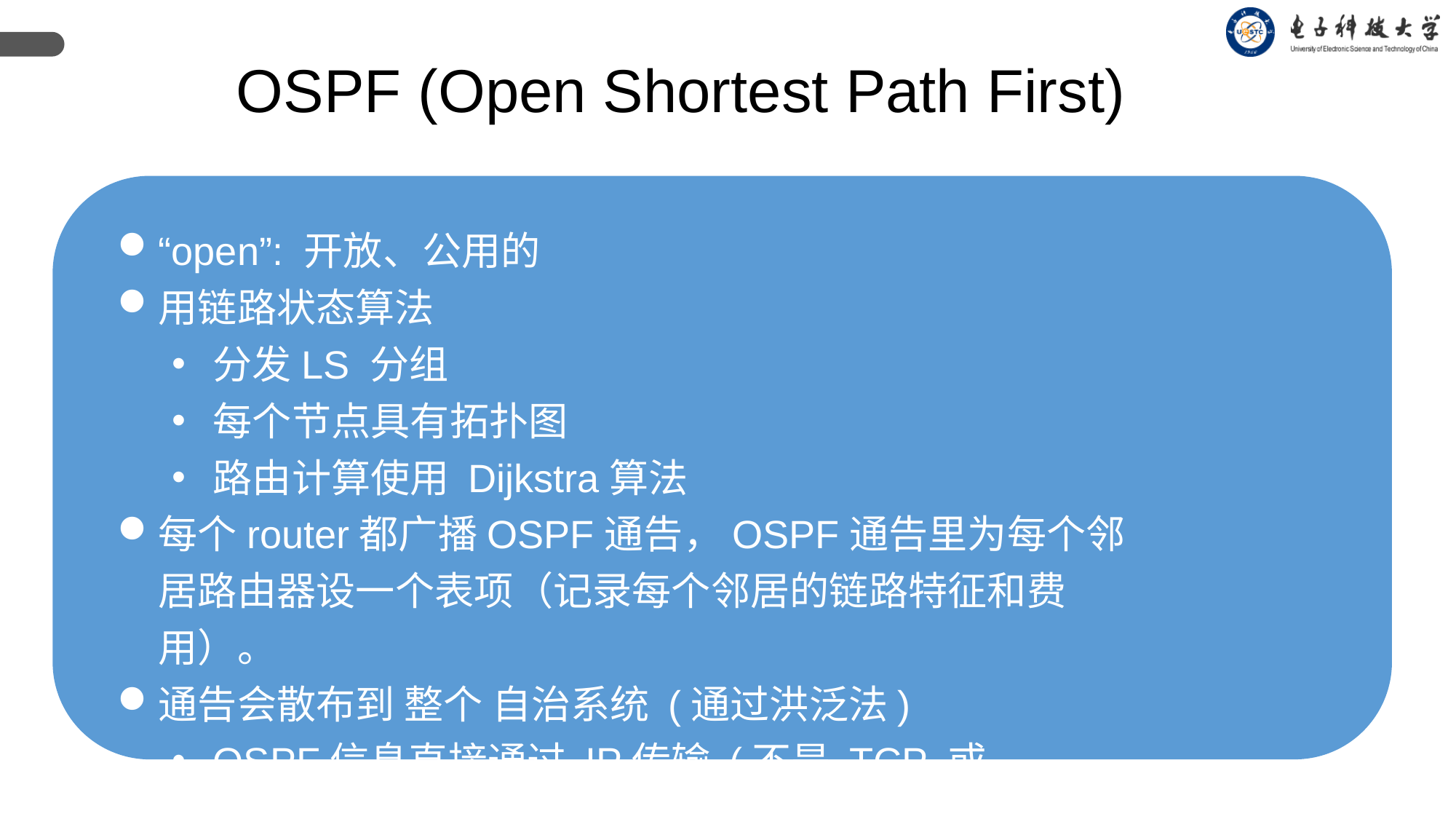

OSPF (Open Shortest Path First)

“open”: 开放、公用的
用链路状态算法
分发LS 分组
每个节点具有拓扑图
路由计算使用 Dijkstra算法
每个router都广播OSPF通告，OSPF通告里为每个邻居路由器设一个表项（记录每个邻居的链路特征和费用）。
通告会散布到 整个 自治系统 (通过洪泛法)
OSPF信息直接通过 IP传输 (不是 TCP 或 UDP）